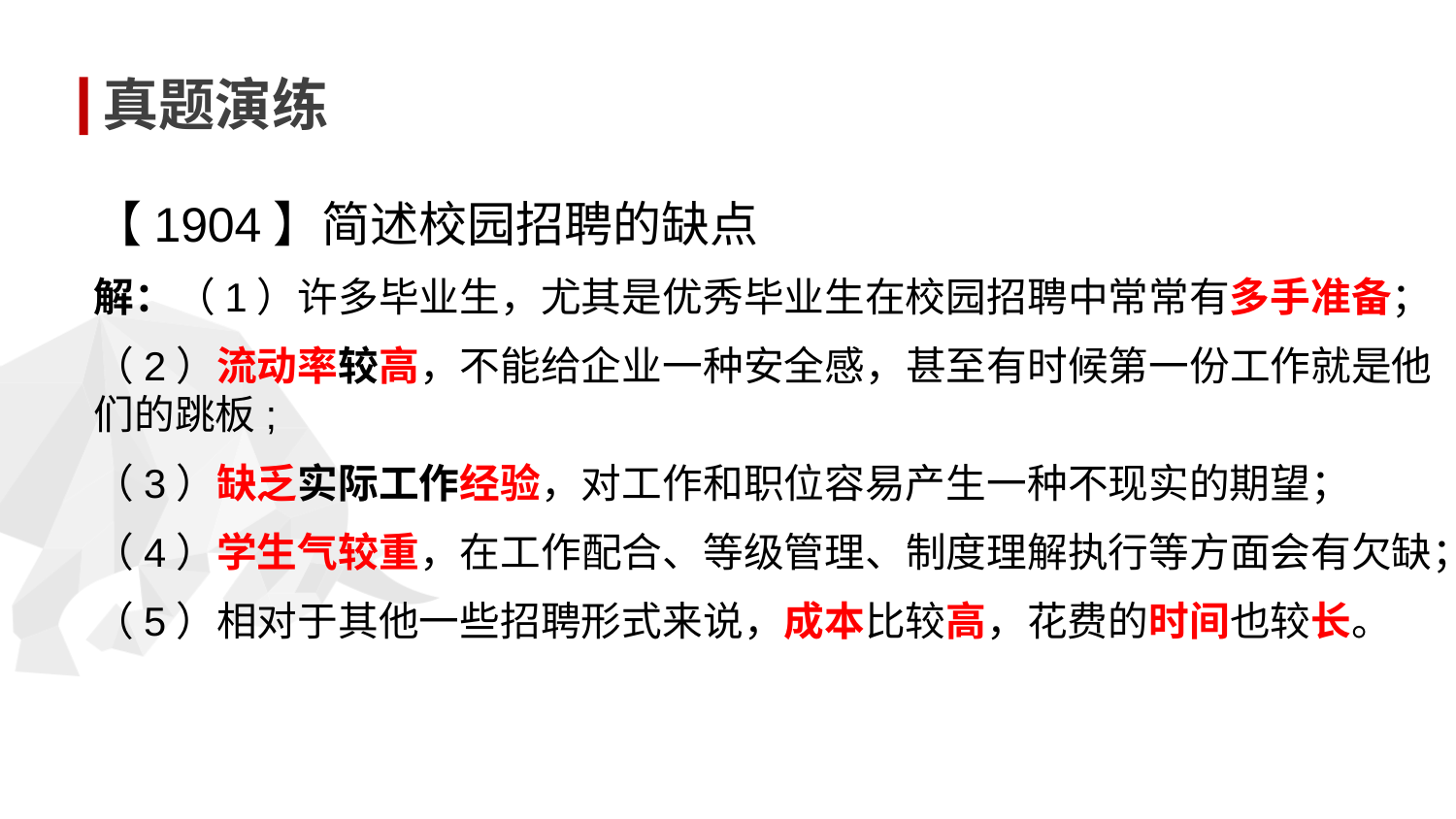

真题演练
【1904】简述校园招聘的缺点
解：（1）许多毕业生，尤其是优秀毕业生在校园招聘中常常有多手准备；
（2）流动率较高，不能给企业一种安全感，甚至有时候第一份工作就是他们的跳板;
（3）缺乏实际工作经验，对工作和职位容易产生一种不现实的期望；
（4）学生气较重，在工作配合、等级管理、制度理解执行等方面会有欠缺；
（5）相对于其他一些招聘形式来说，成本比较高，花费的时间也较长。